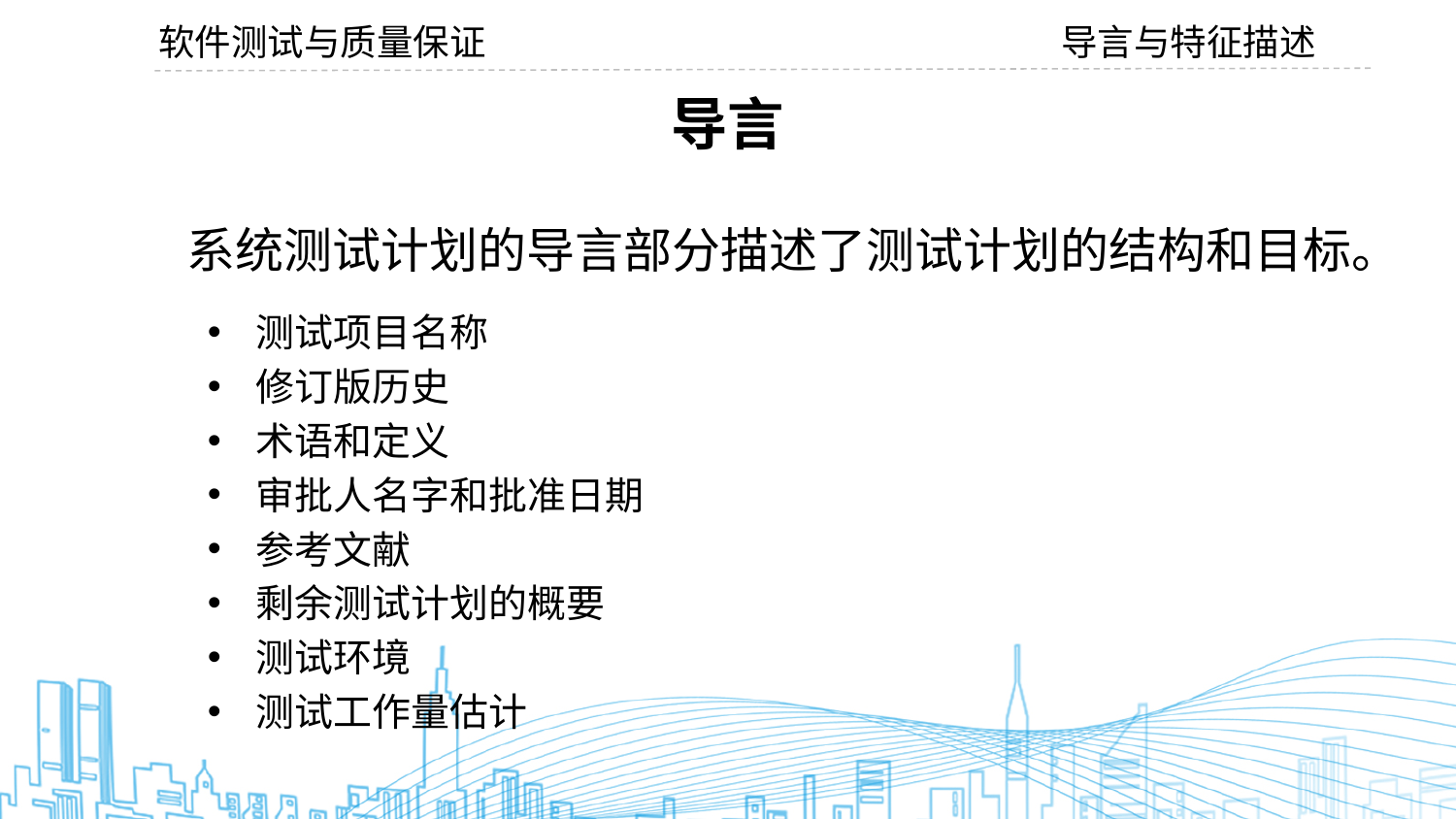

导言与特征描述
软件测试与质量保证
导言

系统测试计划的导言部分描述了测试计划的结构和目标。
测试项目名称
修订版历史
术语和定义
审批人名字和批准日期
参考文献
剩余测试计划的概要
测试环境
测试工作量估计